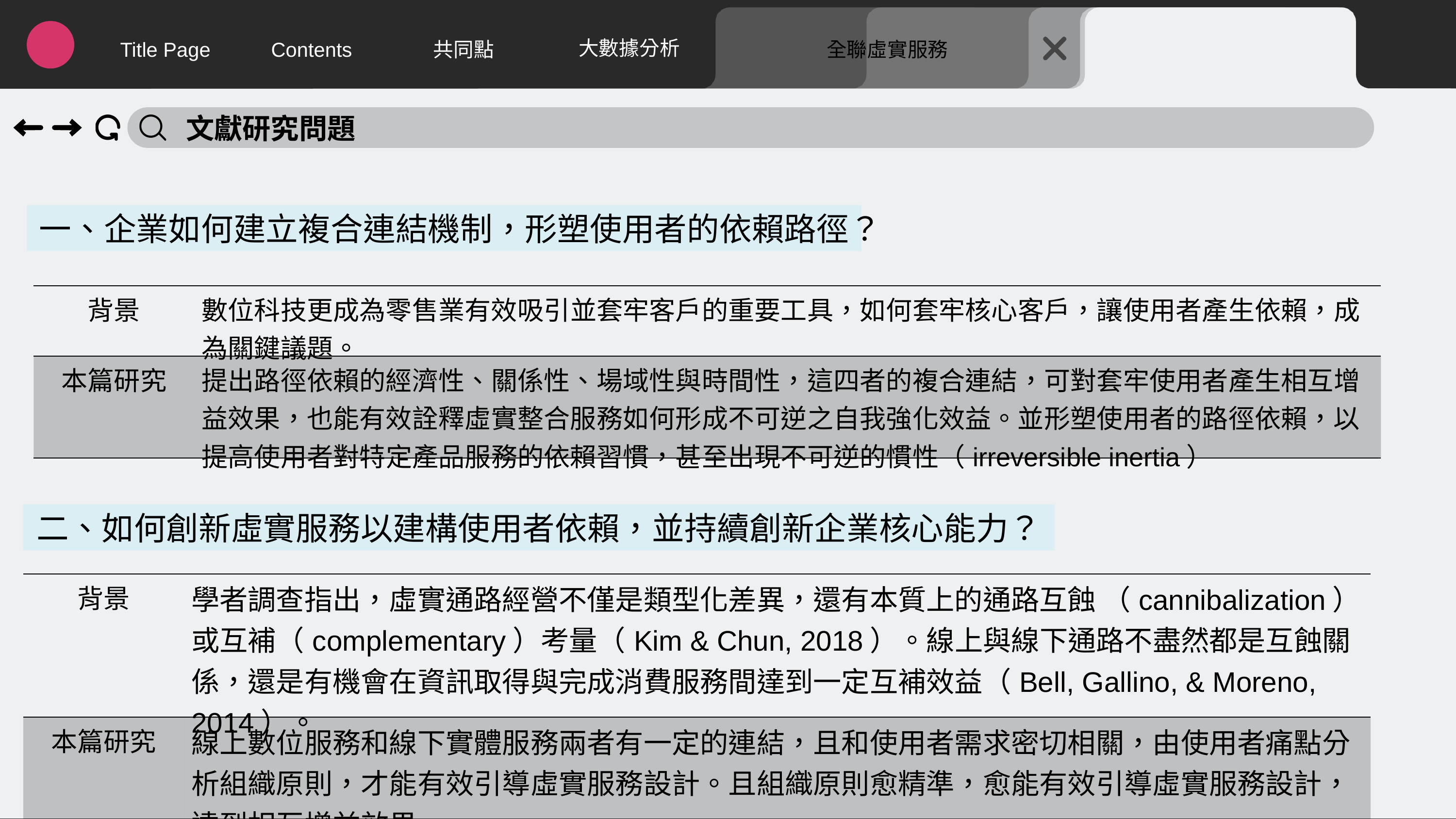

大數據分析
Title Page
Contents
共同點
全聯虛實服務

文獻研究問題
一、企業如何建立複合連結機制，形塑使用者的依賴路徑？
| 背景 | 數位科技更成為零售業有效吸引並套牢客戶的重要工具，如何套牢核心客戶，讓使用者產生依賴，成為關鍵議題。 |
| --- | --- |
| 本篇研究 | 提出路徑依賴的經濟性、關係性、場域性與時間性，這四者的複合連結，可對套牢使用者產生相互增益效果，也能有效詮釋虛實整合服務如何形成不可逆之自我強化效益。並形塑使用者的路徑依賴，以提高使用者對特定產品服務的依賴習慣，甚至出現不可逆的慣性（irreversible inertia） |
二、如何創新虛實服務以建構使用者依賴，並持續創新企業核心能力？
| 背景 | 學者調查指出，虛實通路經營不僅是類型化差異，還有本質上的通路互蝕 （cannibalization）或互補（complementary）考量（Kim & Chun, 2018）。線上與線下通路不盡然都是互蝕關係，還是有機會在資訊取得與完成消費服務間達到一定互補效益（Bell, Gallino, & Moreno, 2014）。 |
| --- | --- |
| 本篇研究 | 線上數位服務和線下實體服務兩者有一定的連結，且和使用者需求密切相關，由使用者痛點分析組織原則，才能有效引導虛實服務設計。且組織原則愈精準，愈能有效引導虛實服務設計，達到相互增益效果。 |
66